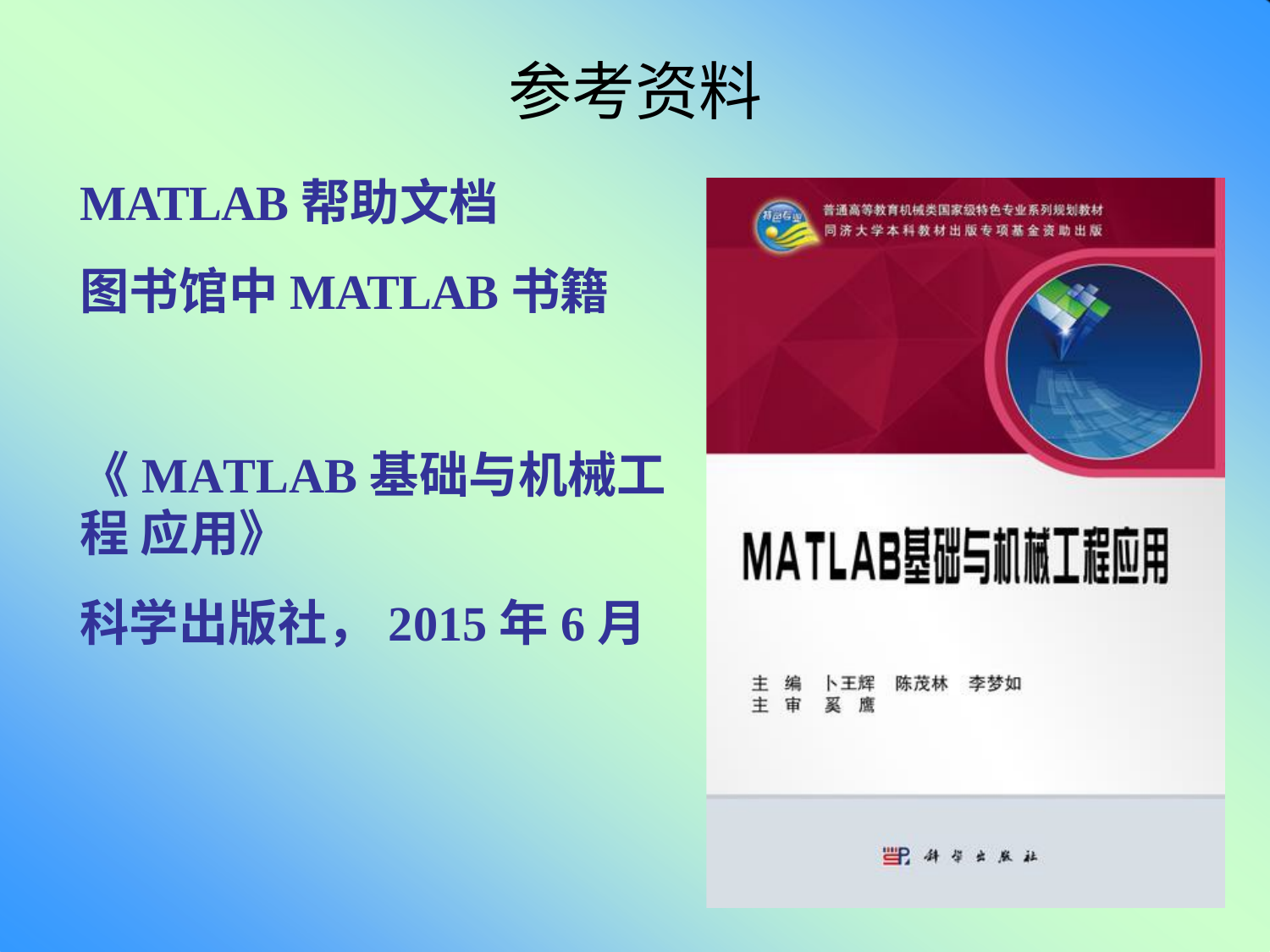

# 参考资料
MATLAB帮助文档
图书馆中MATLAB书籍

《MATLAB基础与机械工程 应用》
科学出版社，2015年6月